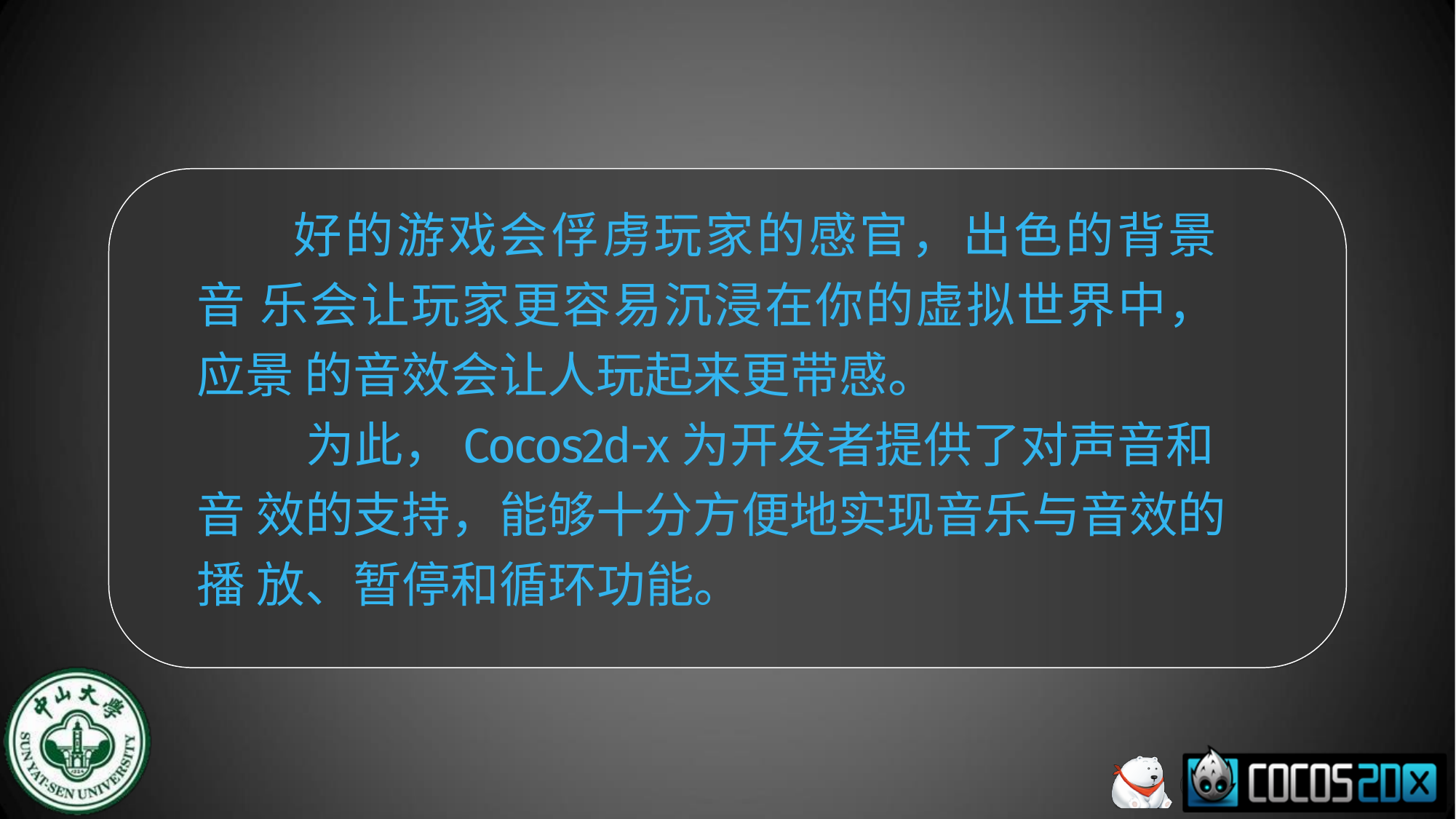

好的游戏会俘虏玩家的感官，出色的背景音 乐会让玩家更容易沉浸在你的虚拟世界中，应景 的音效会让人玩起来更带感。
为此，Cocos2d-x为开发者提供了对声音和音 效的支持，能够十分方便地实现音乐与音效的播 放、暂停和循环功能。